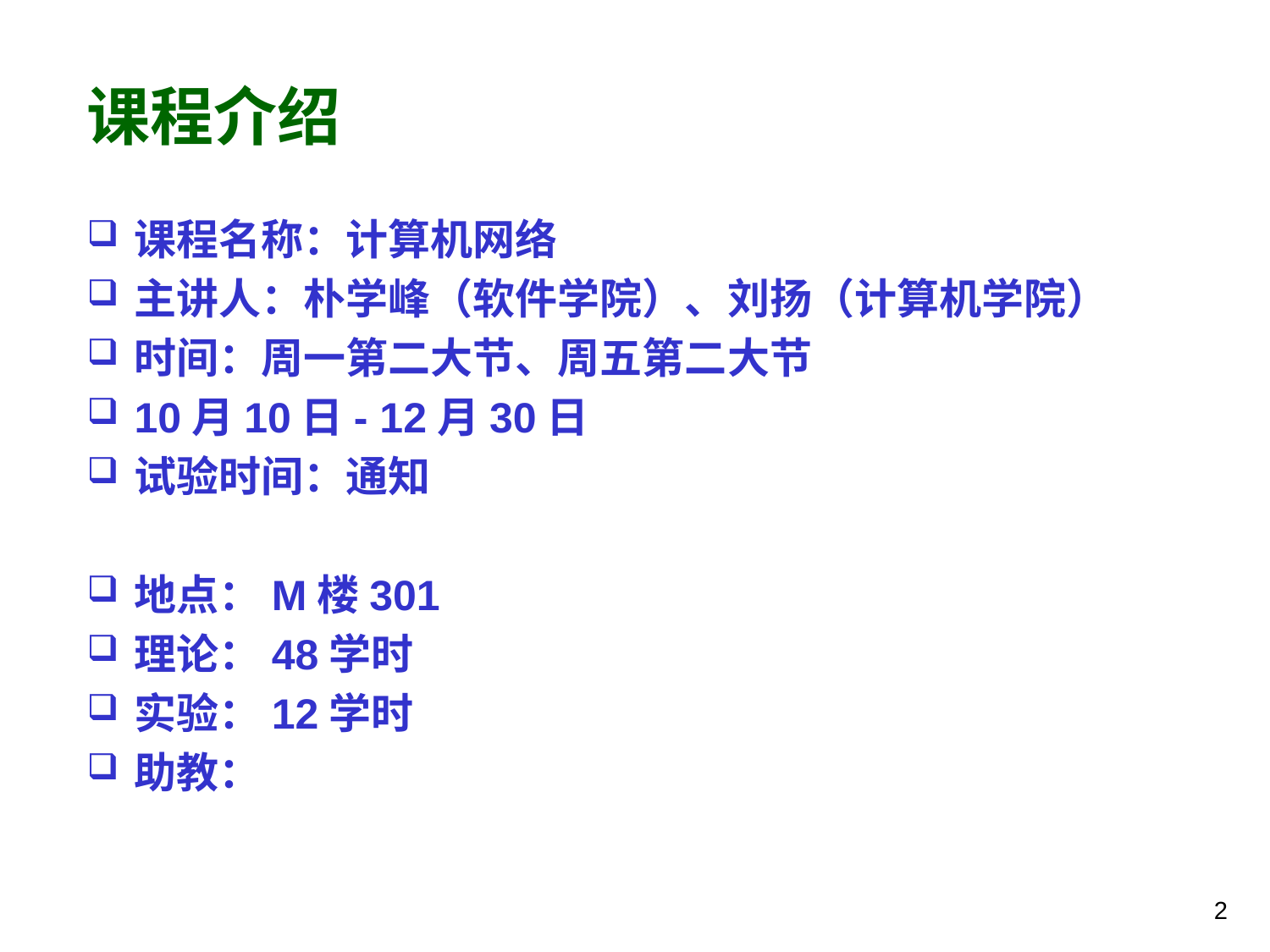

# 课程介绍
课程名称：计算机网络
主讲人：朴学峰（软件学院）、刘扬（计算机学院）
时间：周一第二大节、周五第二大节
10月10日- 12月30日
试验时间：通知

地点：M楼301
理论：48学时
实验：12学时
助教：

2